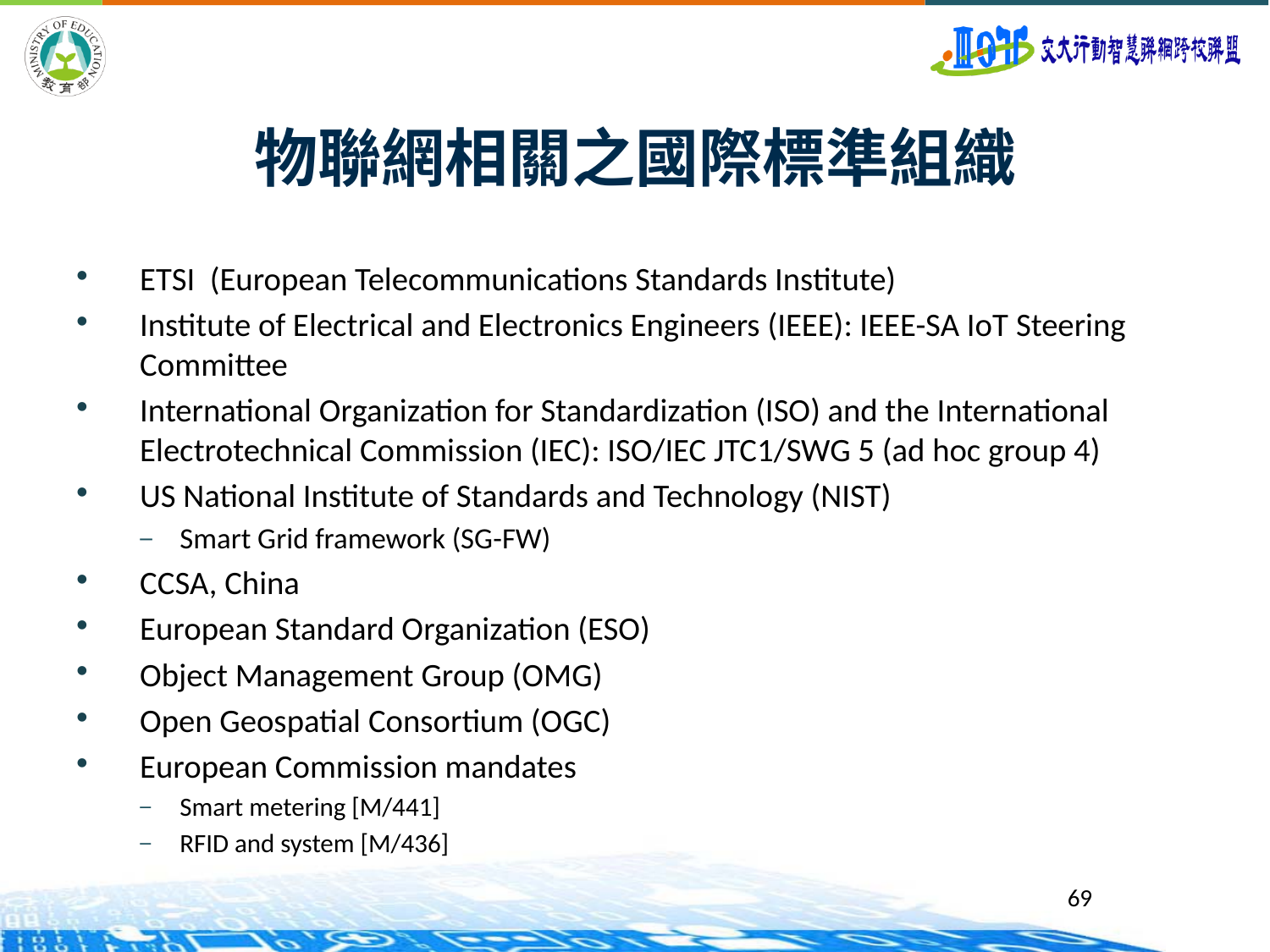

# 物聯網相關之國際標準組織
ETSI  (European Telecommunications Standards Institute)
Institute of Electrical and Electronics Engineers (IEEE): IEEE-SA IoT Steering Committee
International Organization for Standardization (ISO) and the International Electrotechnical Commission (IEC): ISO/IEC JTC1/SWG 5 (ad hoc group 4)
US National Institute of Standards and Technology (NIST)
Smart Grid framework (SG-FW)
CCSA, China
European Standard Organization (ESO)
Object Management Group (OMG)
Open Geospatial Consortium (OGC)
European Commission mandates
Smart metering [M/441]
RFID and system [M/436]
69